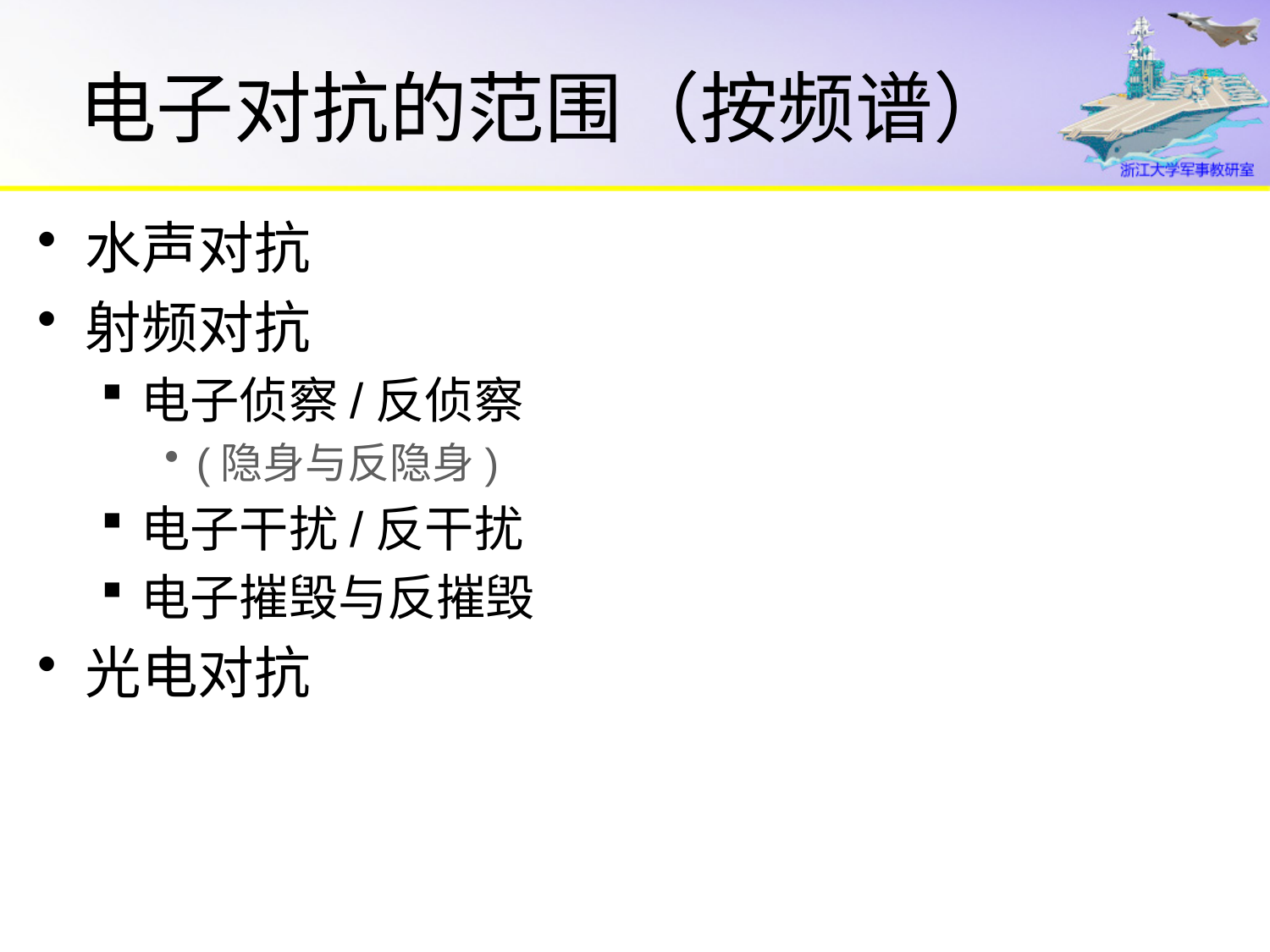

# 电子对抗的范围（按频谱）
水声对抗
射频对抗
电子侦察/反侦察
(隐身与反隐身)
电子干扰/反干扰
电子摧毁与反摧毁
光电对抗